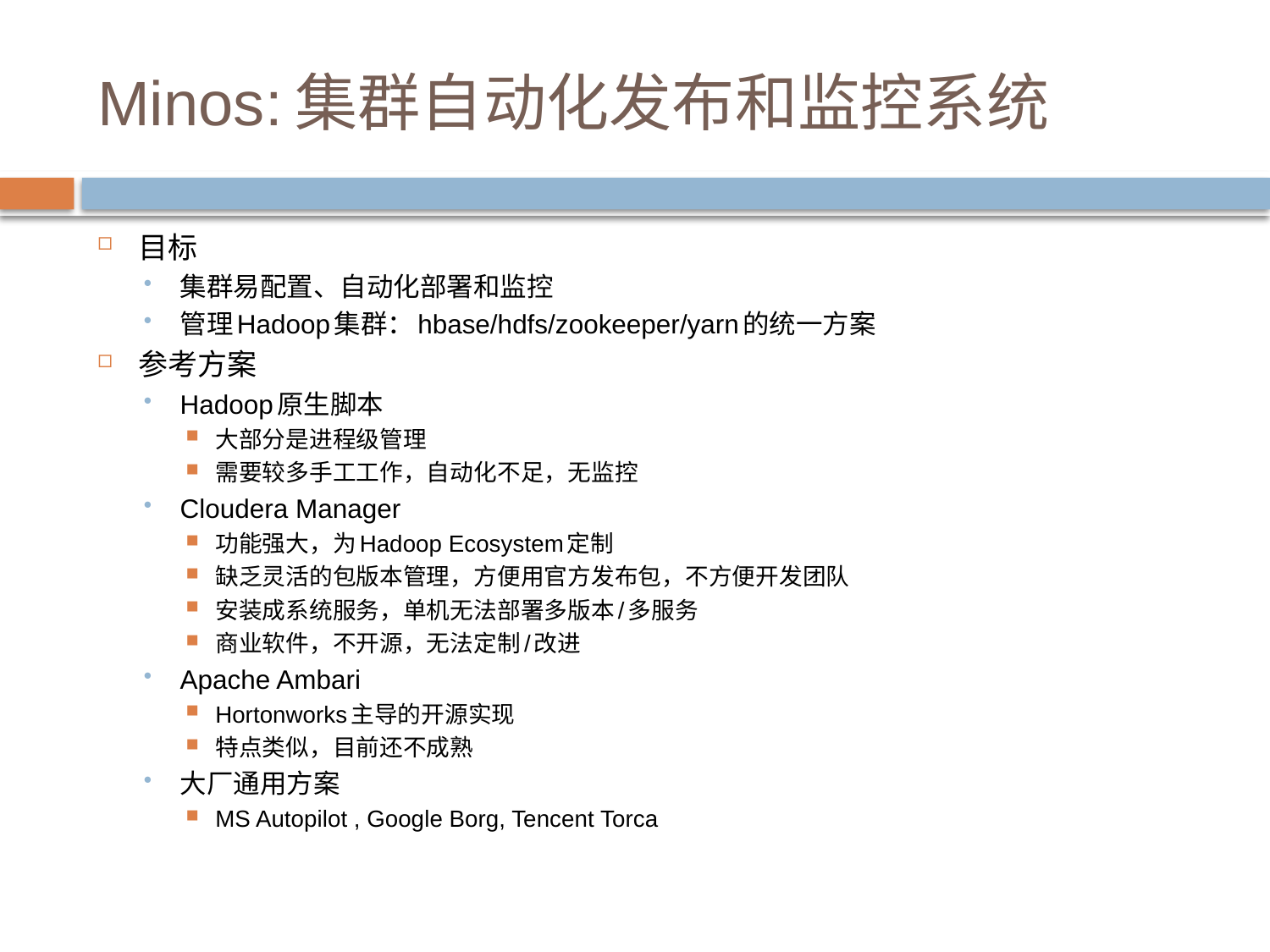

# Minos:集群自动化发布和监控系统
目标
集群易配置、自动化部署和监控
管理Hadoop集群：hbase/hdfs/zookeeper/yarn的统一方案
参考方案
Hadoop原生脚本
大部分是进程级管理
需要较多手工工作，自动化不足，无监控
Cloudera Manager
功能强大，为Hadoop Ecosystem定制
缺乏灵活的包版本管理，方便用官方发布包，不方便开发团队
安装成系统服务，单机无法部署多版本/多服务
商业软件，不开源，无法定制/改进
Apache Ambari
Hortonworks主导的开源实现
特点类似，目前还不成熟
大厂通用方案
MS Autopilot , Google Borg, Tencent Torca